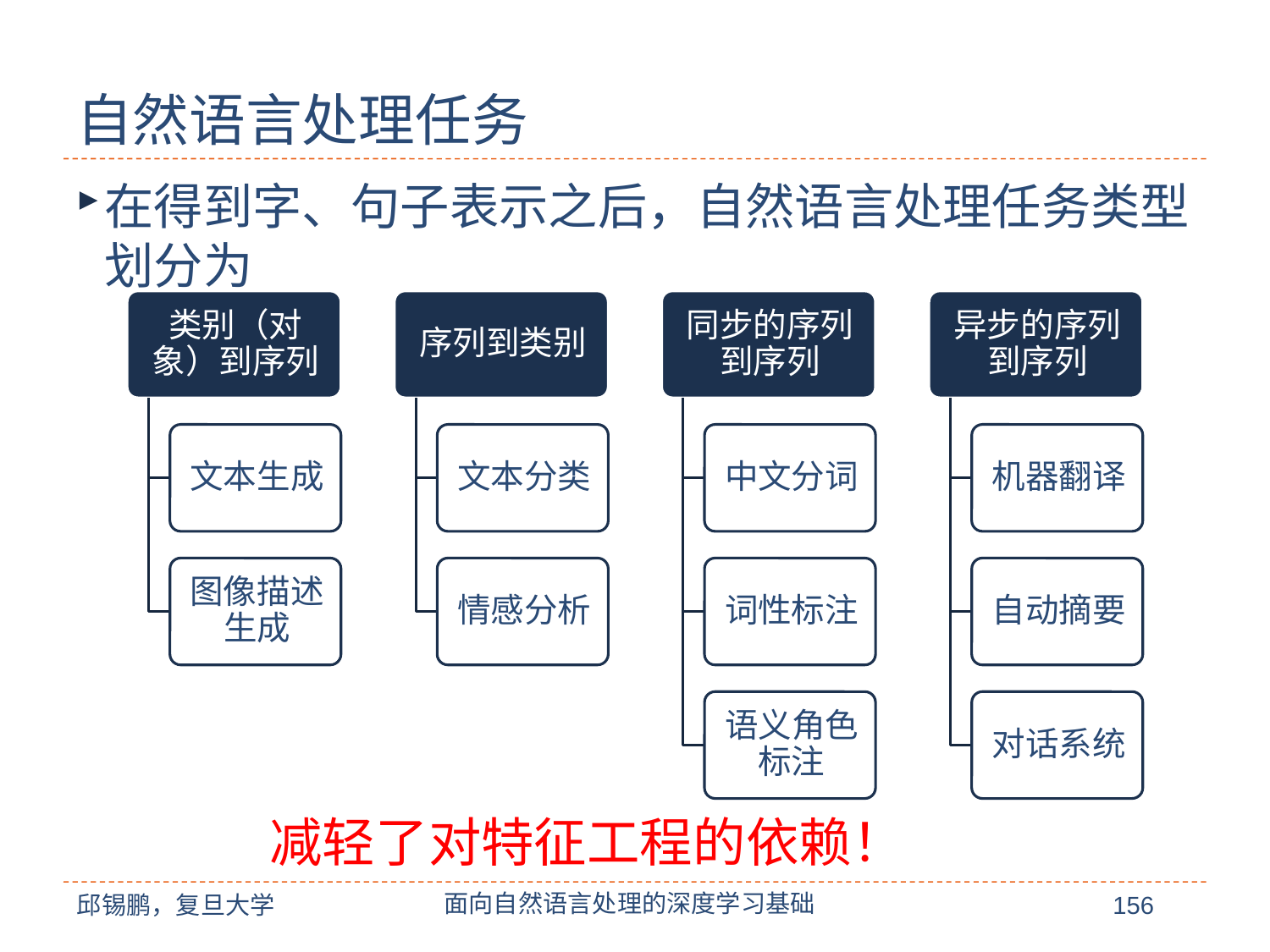

# 自然语言处理任务
在得到字、句子表示之后，自然语言处理任务类型划分为

类别（对象）到序列
文本生成
图像描述生成
序列到类别
文本分类
情感分析
同步的序列到序列
中文分词
词性标注
语义角色标注
异步的序列到序列
机器翻译
自动摘要
对话系统
减轻了对特征工程的依赖！